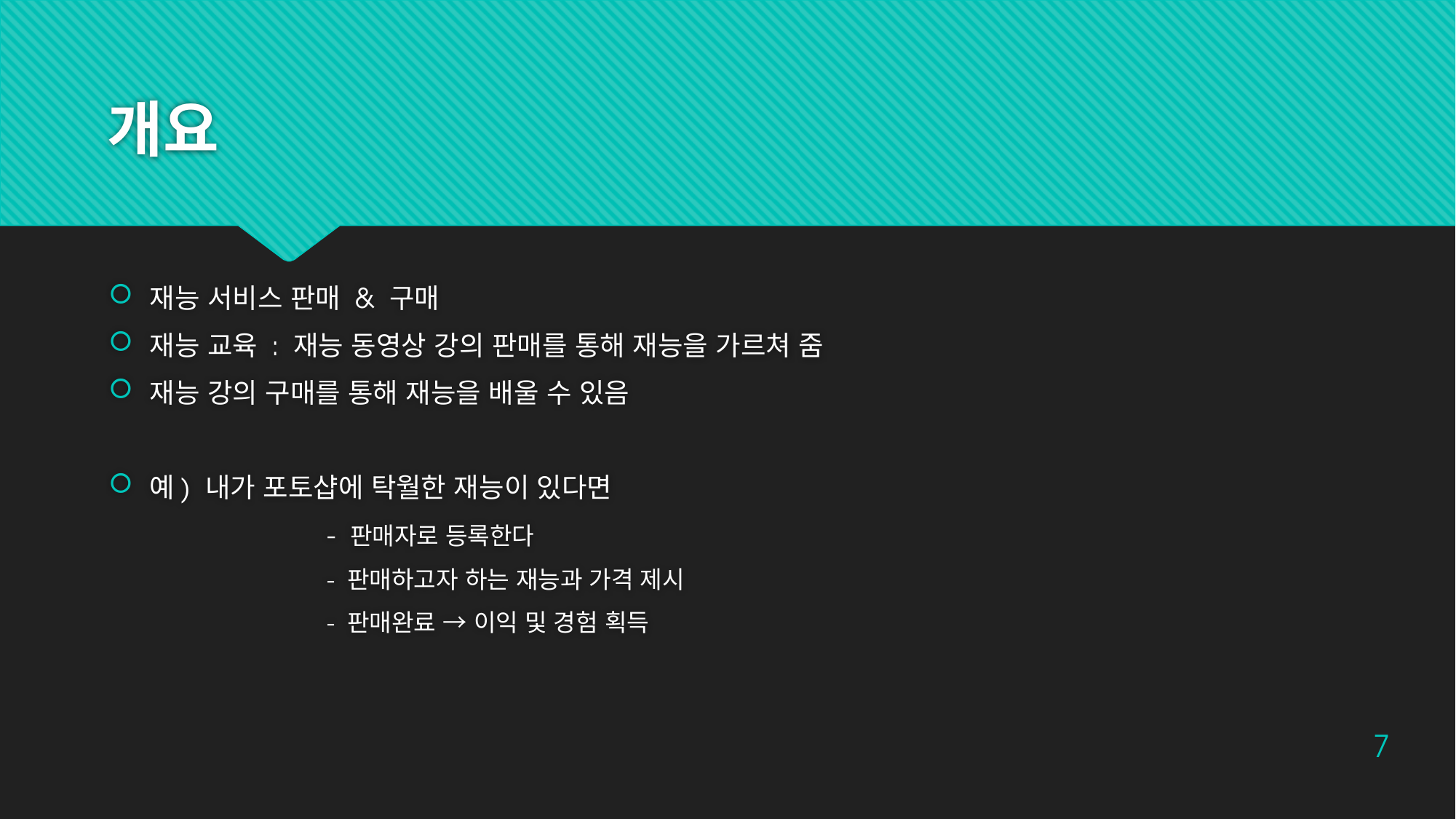

# 개요
재능 서비스 판매 & 구매
재능 교육 : 재능 동영상 강의 판매를 통해 재능을 가르쳐 줌
재능 강의 구매를 통해 재능을 배울 수 있음

예) 내가 포토샵에 탁월한 재능이 있다면
		- 판매자로 등록한다
		- 판매하고자 하는 재능과 가격 제시
		- 판매완료 → 이익 및 경험 획득

7